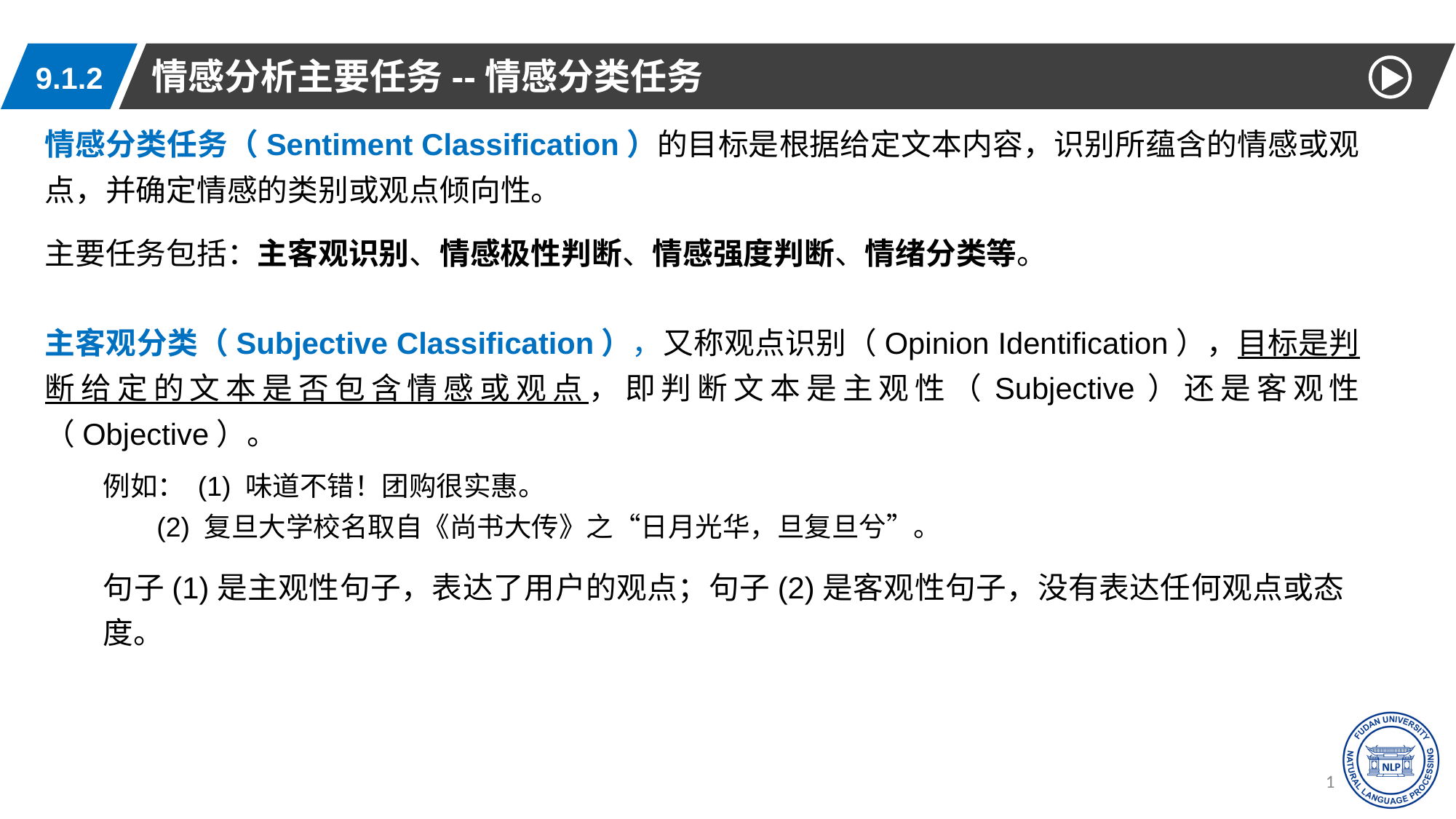

情感分析主要任务--情感分类任务
9.1.2

情感分类任务（Sentiment Classification）的目标是根据给定文本内容，识别所蕴含的情感或观点，并确定情感的类别或观点倾向性。
主要任务包括：主客观识别、情感极性判断、情感强度判断、情绪分类等。

主客观分类（Subjective Classification），又称观点识别（Opinion Identification），目标是判断给定的文本是否包含情感或观点，即判断文本是主观性（Subjective）还是客观性（Objective）。
例如： (1) 味道不错！团购很实惠。
       (2) 复旦大学校名取自《尚书大传》之“日月光华，旦复旦兮”。
句子(1)是主观性句子，表达了用户的观点；句子(2)是客观性句子，没有表达任何观点或态度。
14